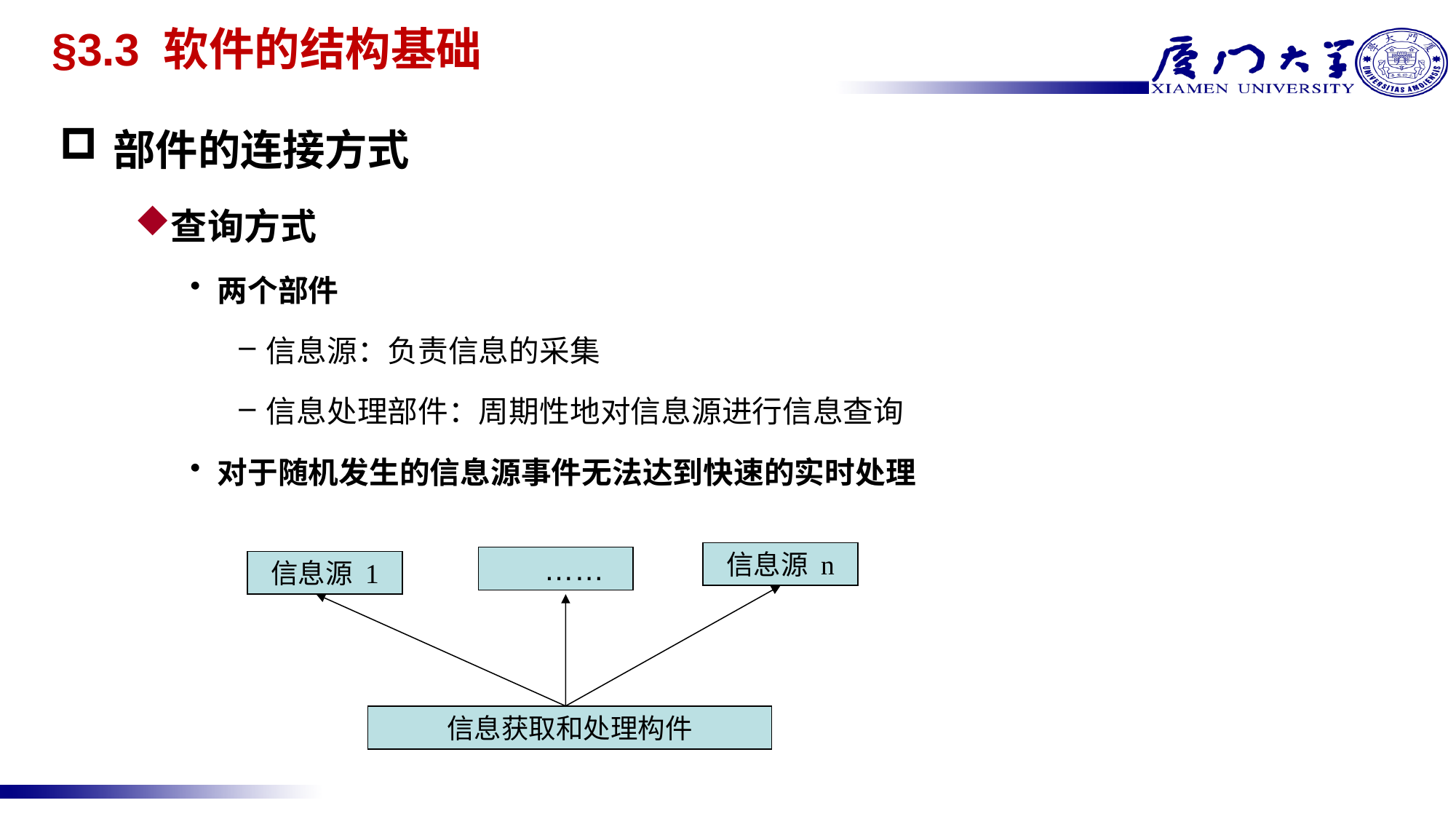

# §3.3 软件的结构基础
部件的连接方式
查询方式
两个部件
信息源：负责信息的采集
信息处理部件：周期性地对信息源进行信息查询
对于随机发生的信息源事件无法达到快速的实时处理

信息源 n
……
信息源 1

信息获取和处理构件